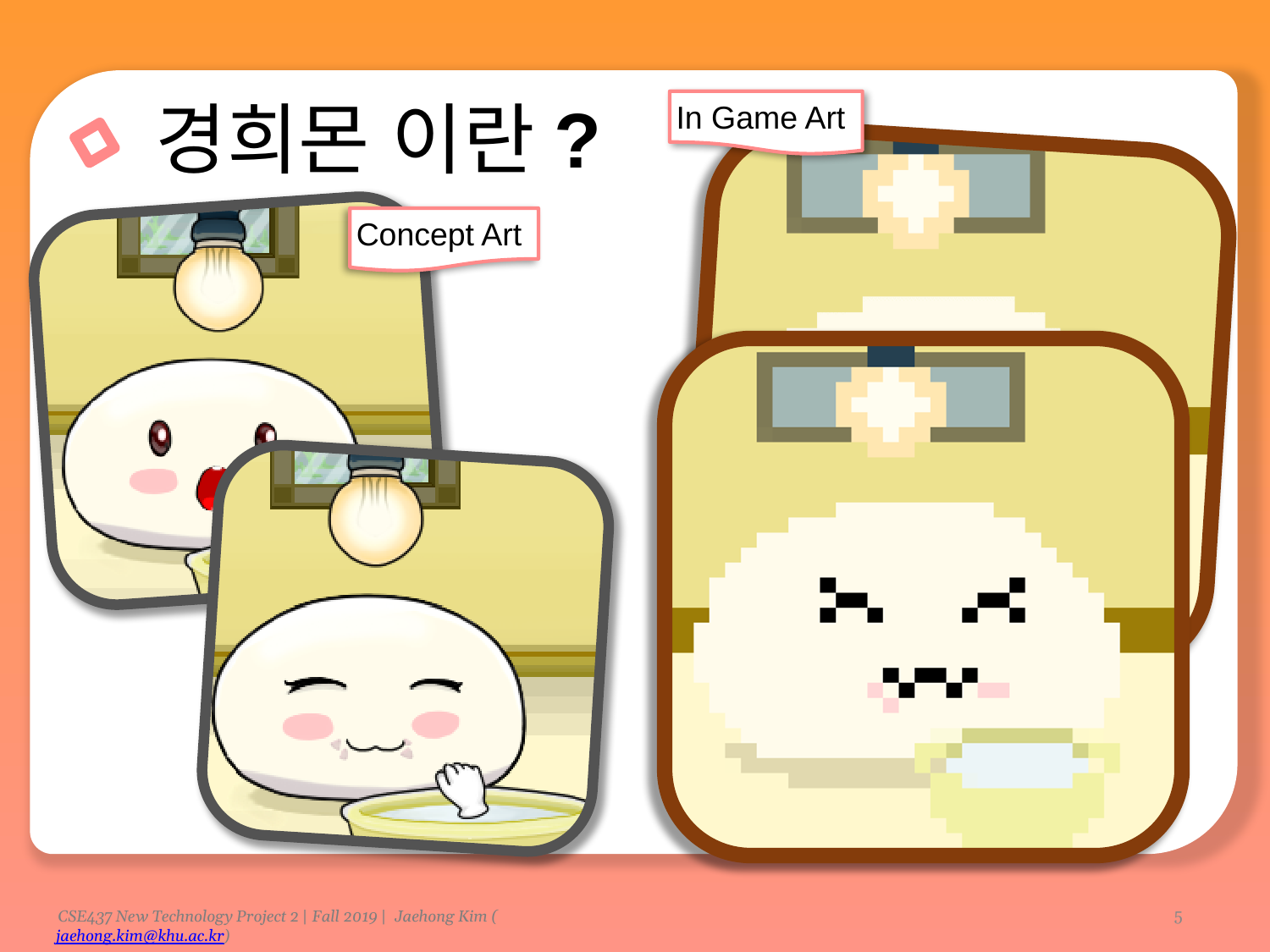

경희몬 이란?
In Game Art

Concept Art

5